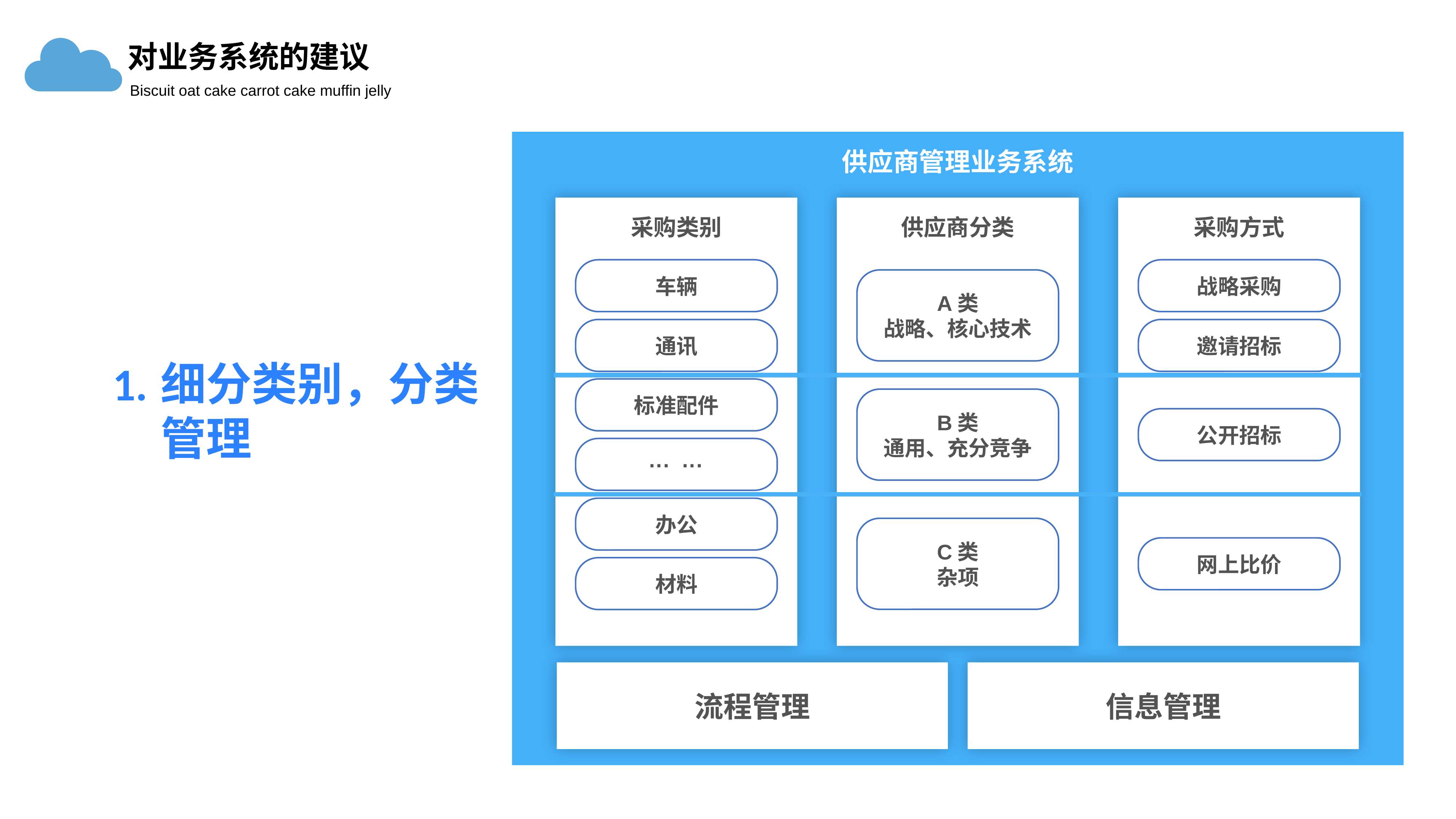

对业务系统的建议

Biscuit oat cake carrot cake muffin jelly
供应商管理业务系统
采购类别
供应商分类
采购方式
车辆
战略采购
A类
战略、核心技术
通讯
邀请招标
细分类别，分类管理

标准配件
B类
通用、充分竞争
公开招标
···  ···

办公
C类
杂项
网上比价
材料
流程管理
信息管理
102